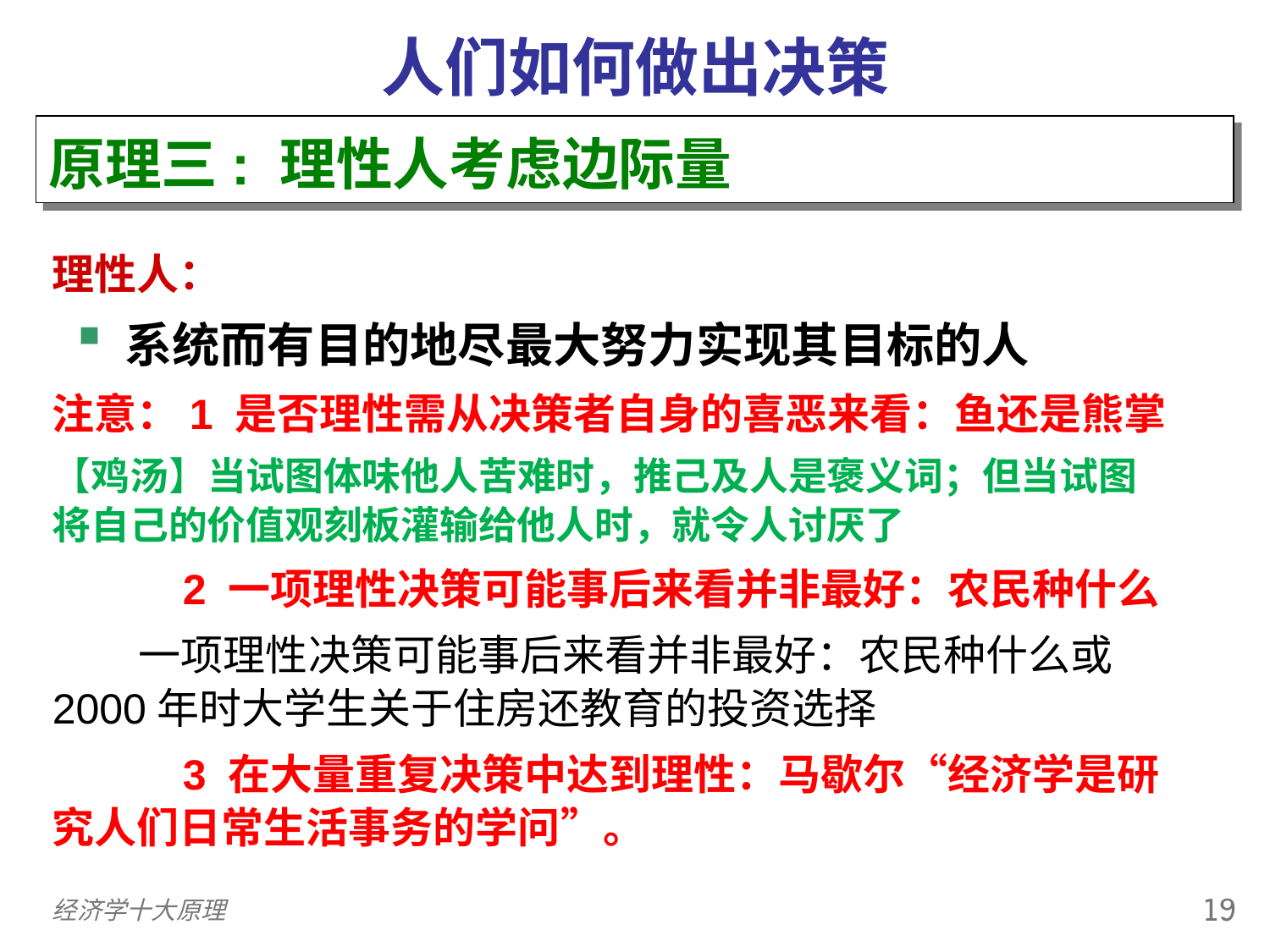

人们如何做出决策
原理三: 理性人考虑边际量
理性人：
系统而有目的地尽最大努力实现其目标的人
注意：1 是否理性需从决策者自身的喜恶来看：鱼还是熊掌
【鸡汤】当试图体味他人苦难时，推己及人是褒义词；但当试图将自己的价值观刻板灌输给他人时，就令人讨厌了
           2 一项理性决策可能事后来看并非最好：农民种什么
        一项理性决策可能事后来看并非最好：农民种什么或2000年时大学生关于住房还教育的投资选择
           3 在大量重复决策中达到理性：马歇尔“经济学是研究人们日常生活事务的学问”。
19
经济学十大原理